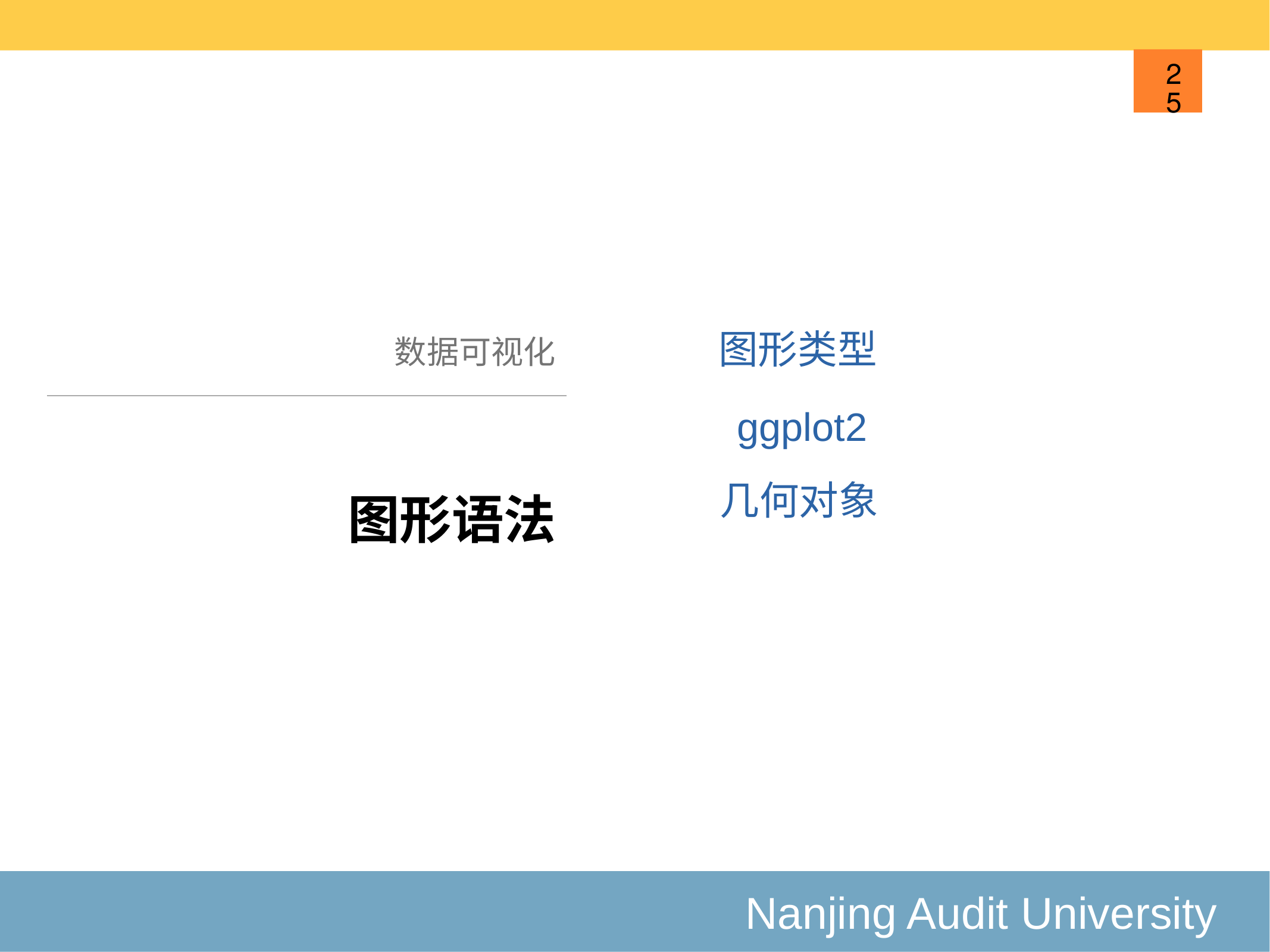

25
数据可视化
图形类型
ggplot2
# 图形语法
几何对象